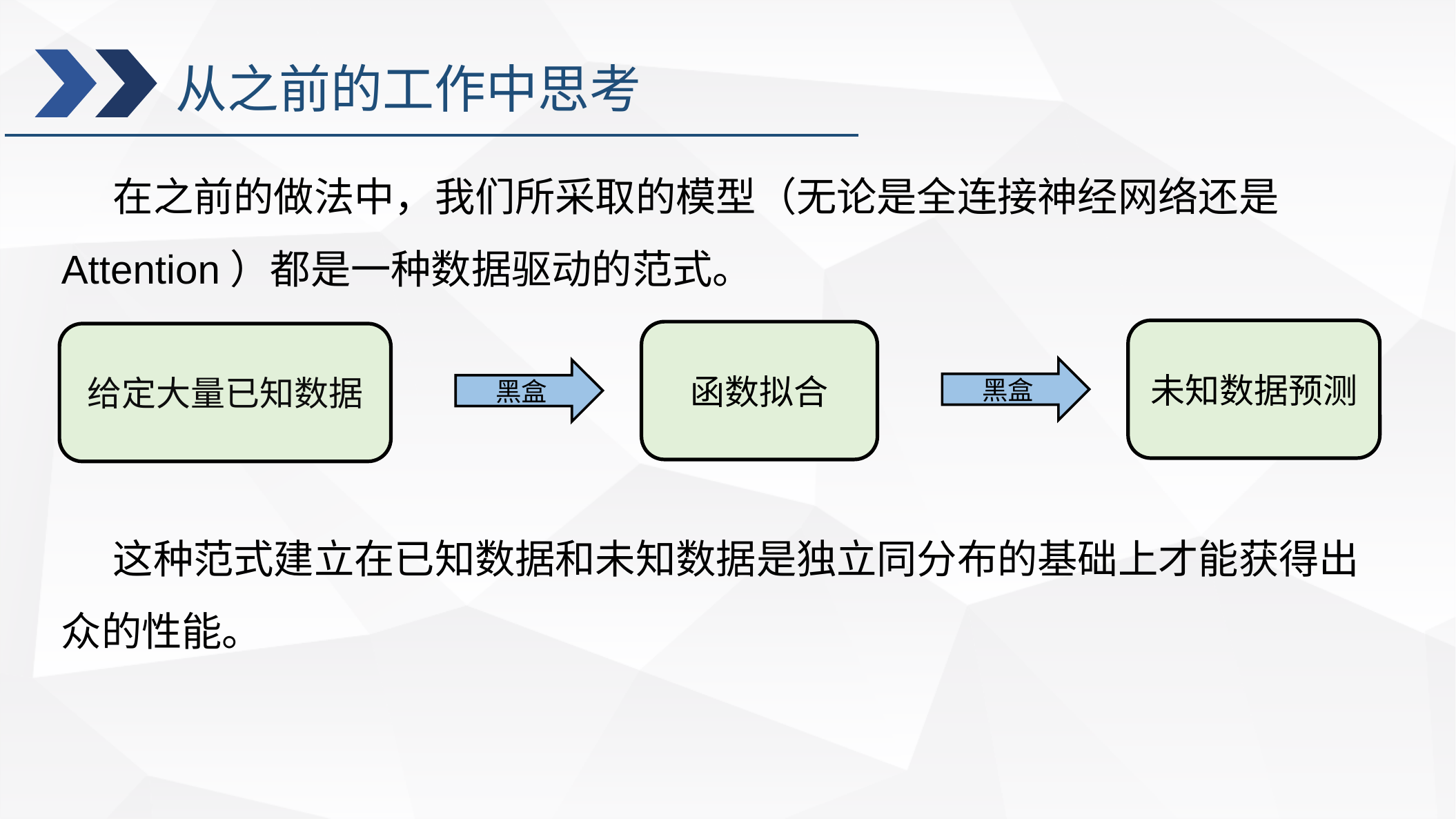

从之前的工作中思考

在之前的做法中，我们所采取的模型（无论是全连接神经网络还是Attention）都是一种数据驱动的范式。

这种范式建立在已知数据和未知数据是独立同分布的基础上才能获得出众的性能。
未知数据预测
函数拟合
给定大量已知数据
黑盒
黑盒